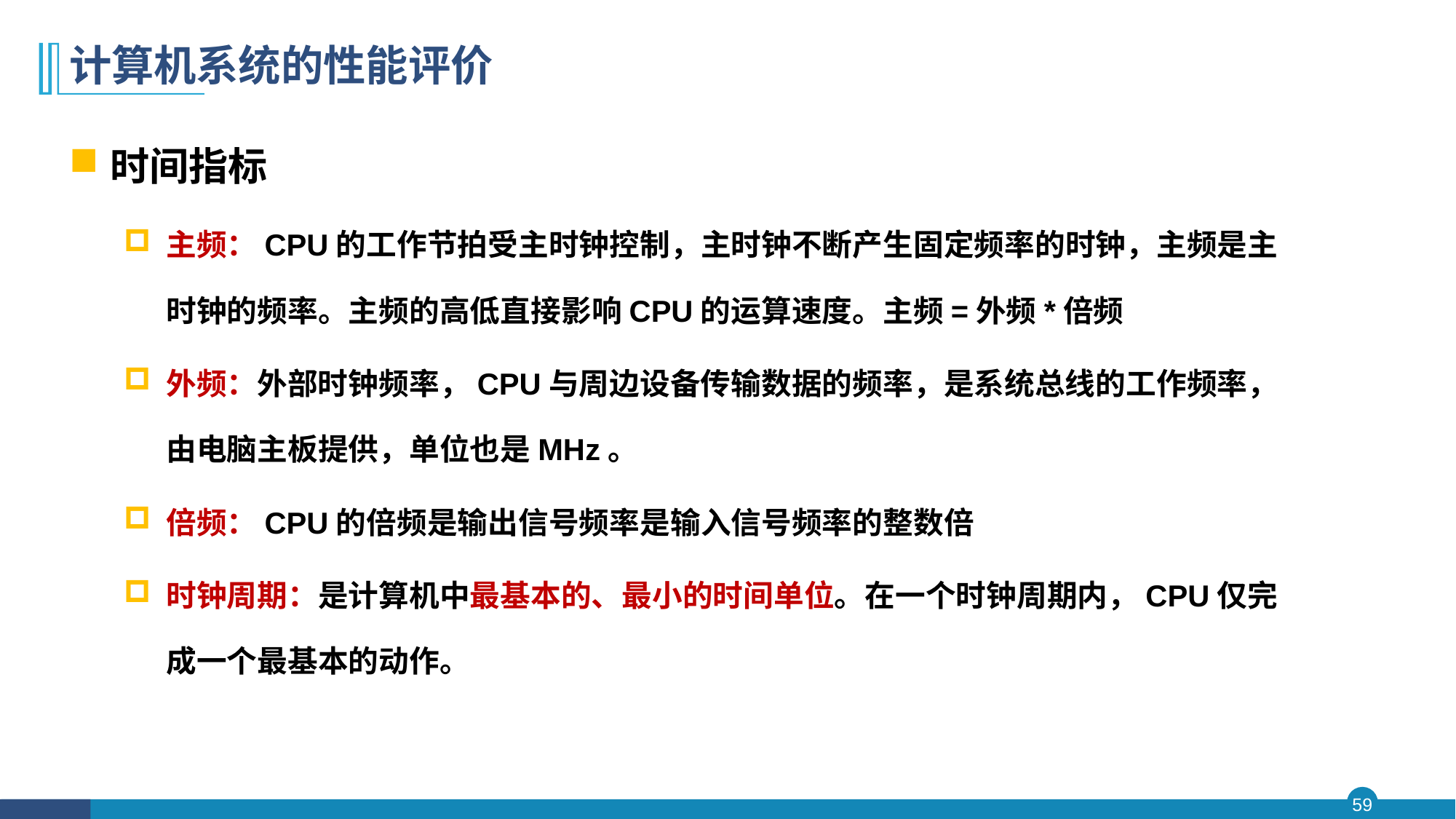

# 计算机系统的性能评价
时间指标
主频：CPU的工作节拍受主时钟控制，主时钟不断产生固定频率的时钟，主频是主时钟的频率。主频的高低直接影响CPU的运算速度。主频=外频*倍频
外频：外部时钟频率，CPU与周边设备传输数据的频率，是系统总线的工作频率，由电脑主板提供，单位也是MHz。
倍频：CPU的倍频是输出信号频率是输入信号频率的整数倍
时钟周期：是计算机中最基本的、最小的时间单位。在一个时钟周期内，CPU仅完成一个最基本的动作。